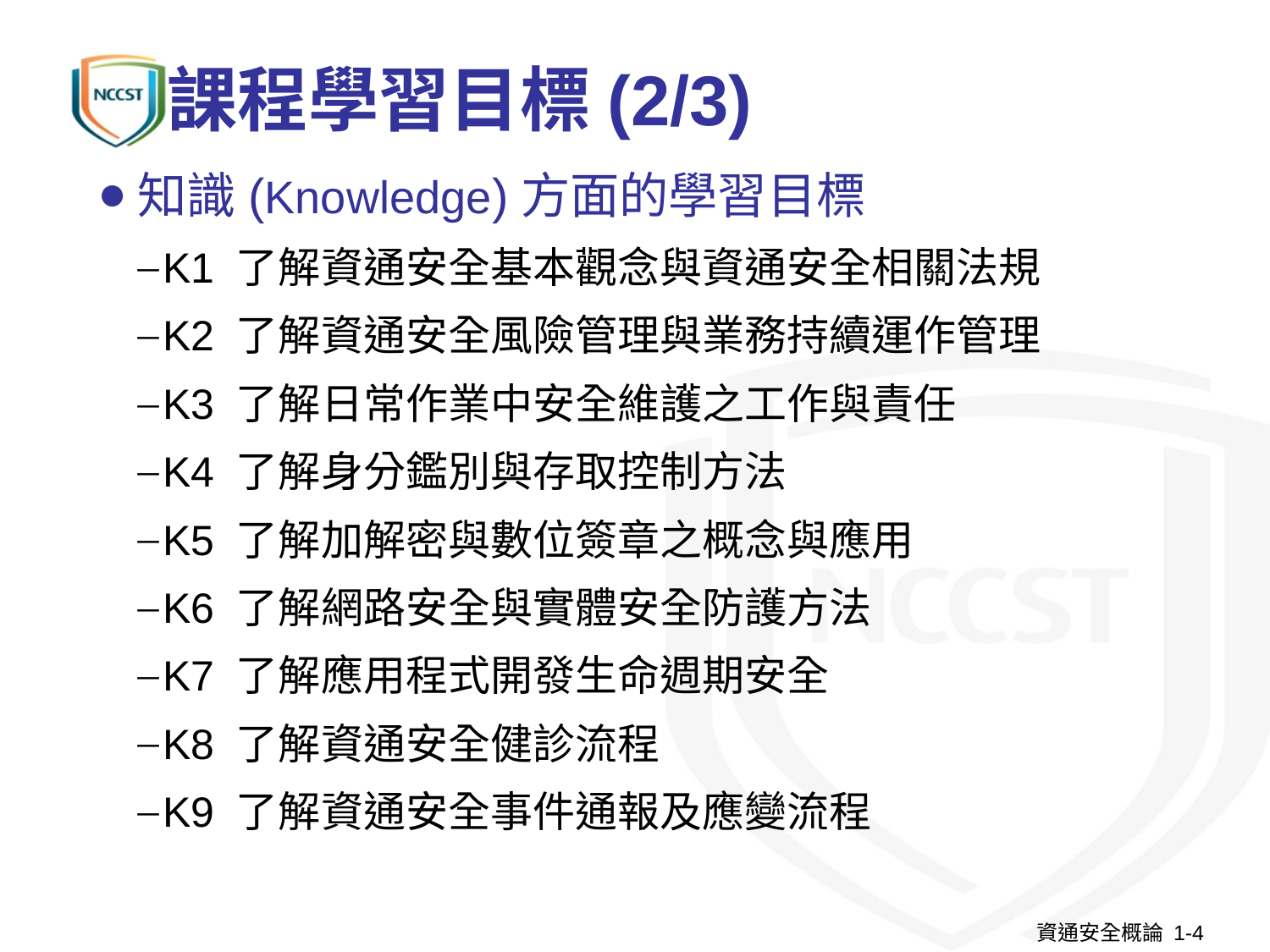

# 課程學習目標(2/3)
知識(Knowledge)方面的學習目標
K1 了解資通安全基本觀念與資通安全相關法規
K2 了解資通安全風險管理與業務持續運作管理
K3 了解日常作業中安全維護之工作與責任
K4 了解身分鑑別與存取控制方法
K5 了解加解密與數位簽章之概念與應用
K6 了解網路安全與實體安全防護方法
K7 了解應用程式開發生命週期安全
K8 了解資通安全健診流程
K9 了解資通安全事件通報及應變流程